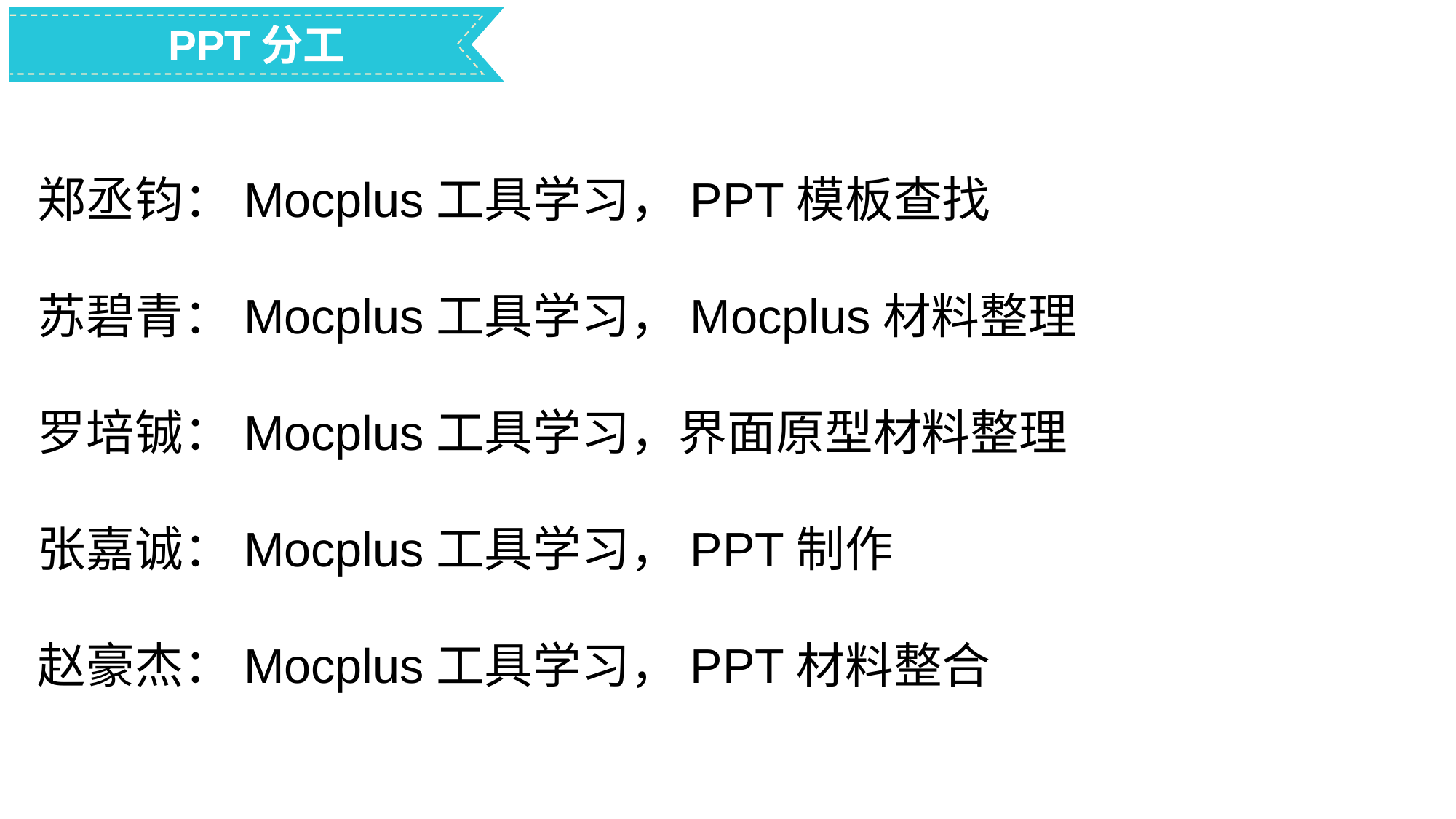

PPT分工
郑丞钧：Mocplus工具学习，PPT模板查找
苏碧青：Mocplus工具学习，Mocplus材料整理
罗培铖：Mocplus工具学习，界面原型材料整理
张嘉诚：Mocplus工具学习，PPT制作
赵豪杰：Mocplus工具学习，PPT材料整合